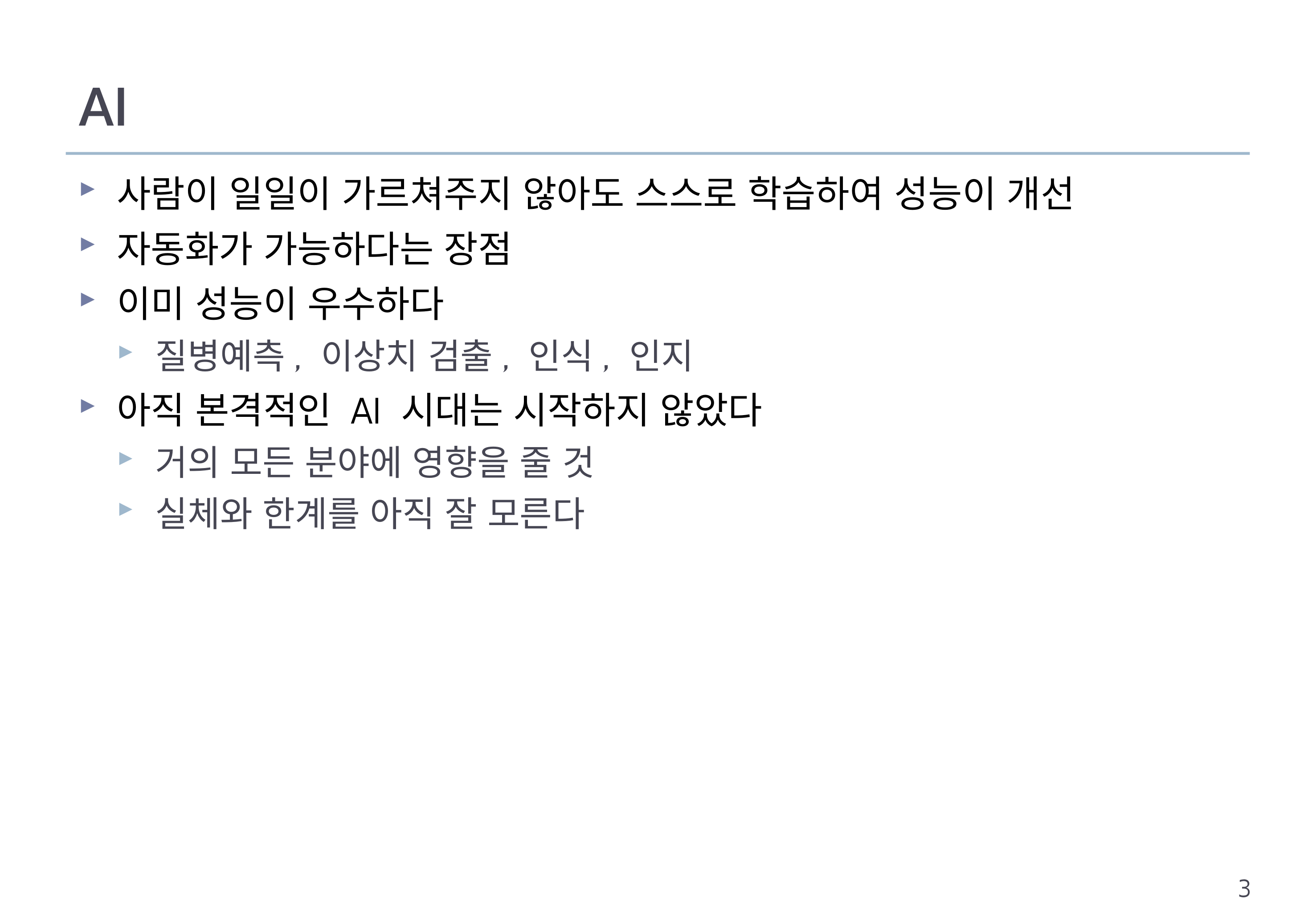

# AI
사람이 일일이 가르쳐주지 않아도 스스로 학습하여 성능이 개선
자동화가 가능하다는 장점
이미 성능이 우수하다
질병예측, 이상치 검출, 인식, 인지
아직 본격적인 AI 시대는 시작하지 않았다
거의 모든 분야에 영향을 줄 것
실체와 한계를 아직 잘 모른다
3